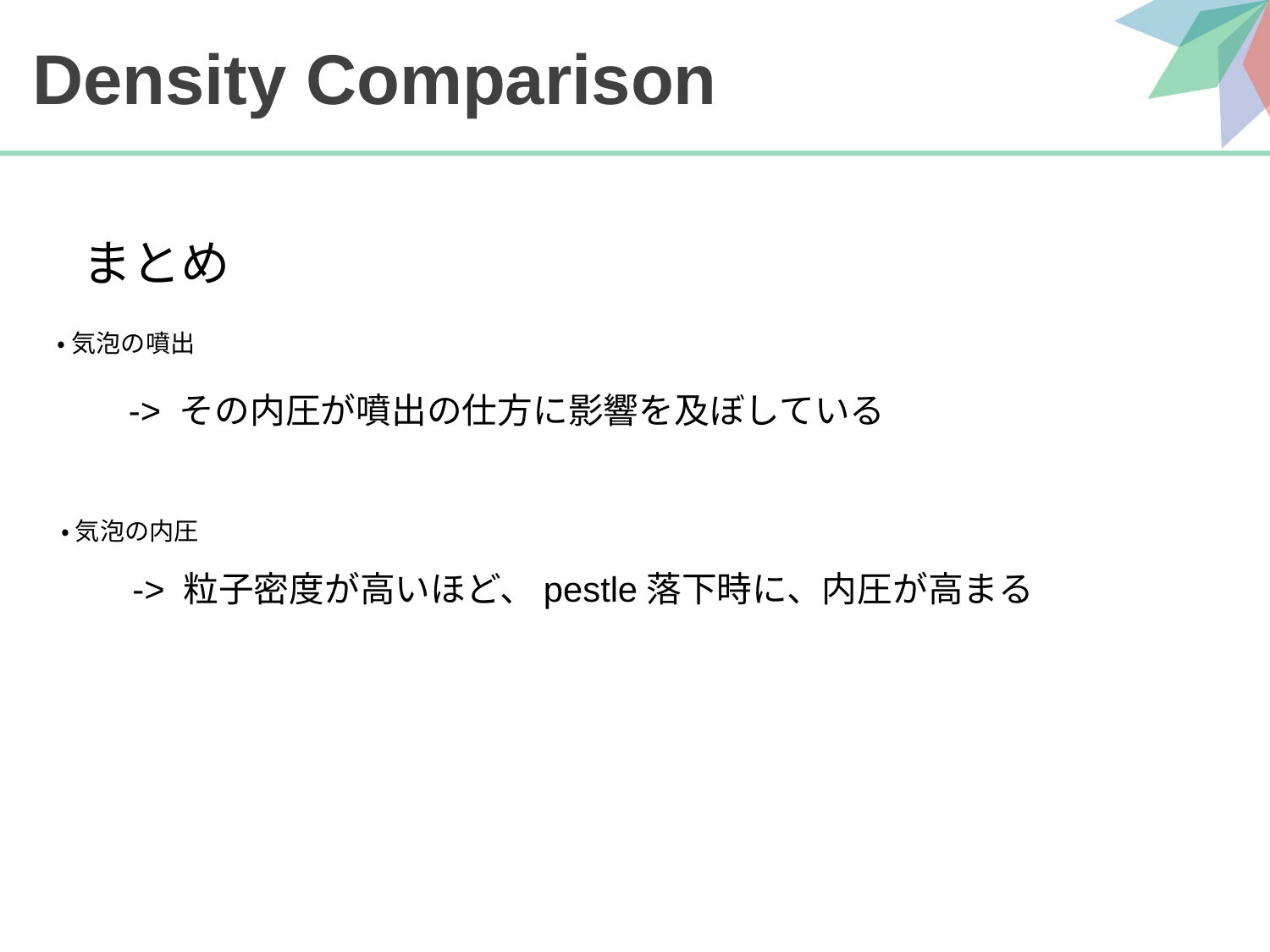

# Density Comparison

まとめ
・ 気泡の噴出
　　-> その内圧が噴出の仕方に影響を及ぼしている
・ 気泡の内圧
　　-> 粒子密度が高いほど、pestle落下時に、内圧が高まる